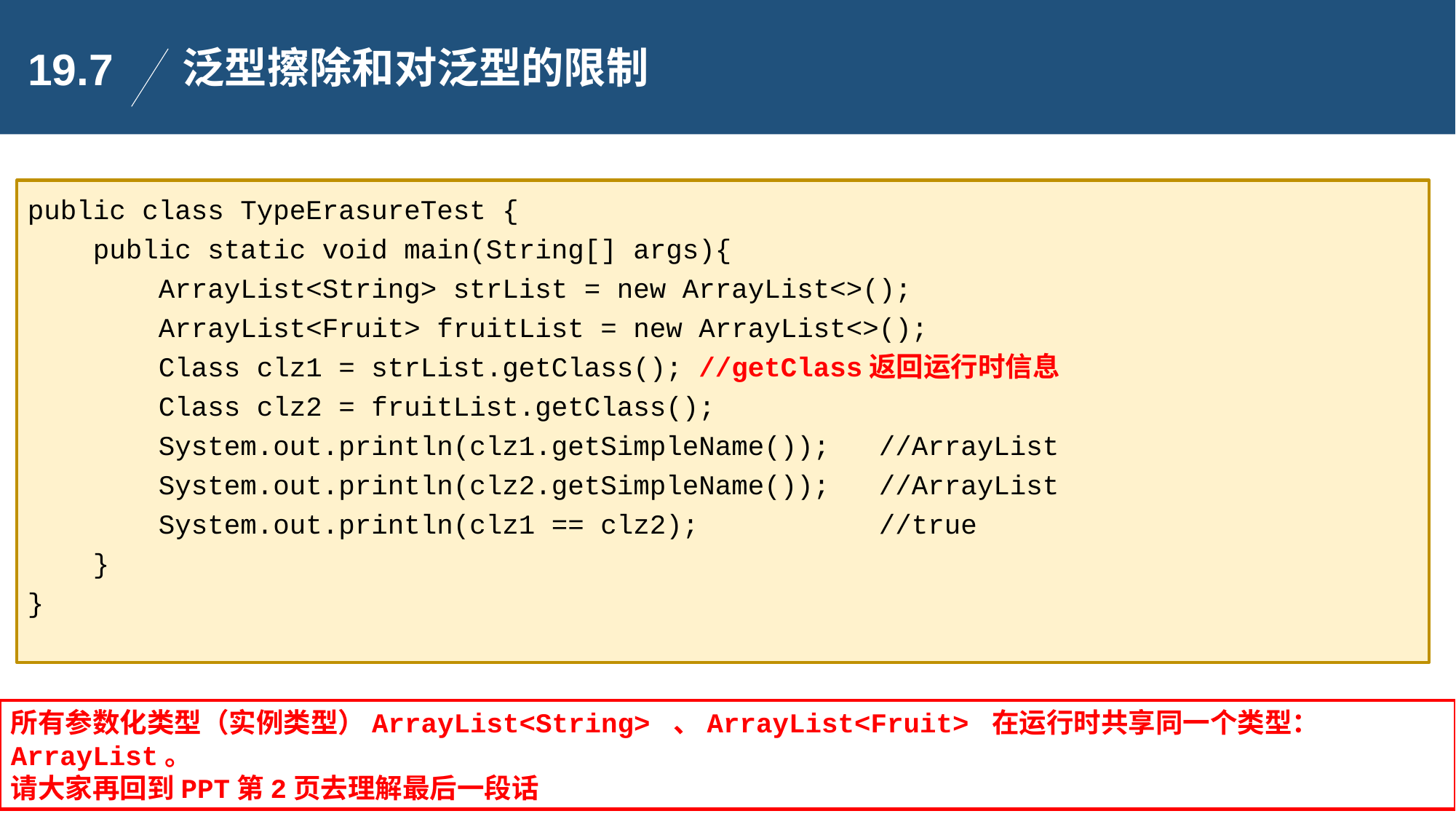

泛型擦除和对泛型的限制
19.7
public class TypeErasureTest {
    public static void main(String[] args){
        ArrayList<String> strList = new ArrayList<>();
        ArrayList<Fruit> fruitList = new ArrayList<>();
        Class clz1 = strList.getClass(); //getClass返回运行时信息
        Class clz2 = fruitList.getClass();
        System.out.println(clz1.getSimpleName());   //ArrayList
        System.out.println(clz2.getSimpleName());   //ArrayList
        System.out.println(clz1 == clz2);           //true
    }
}

所有参数化类型（实例类型）ArrayList<String> 、ArrayList<Fruit> 在运行时共享同一个类型：ArrayList。
请大家再回到PPT第2页去理解最后一段话